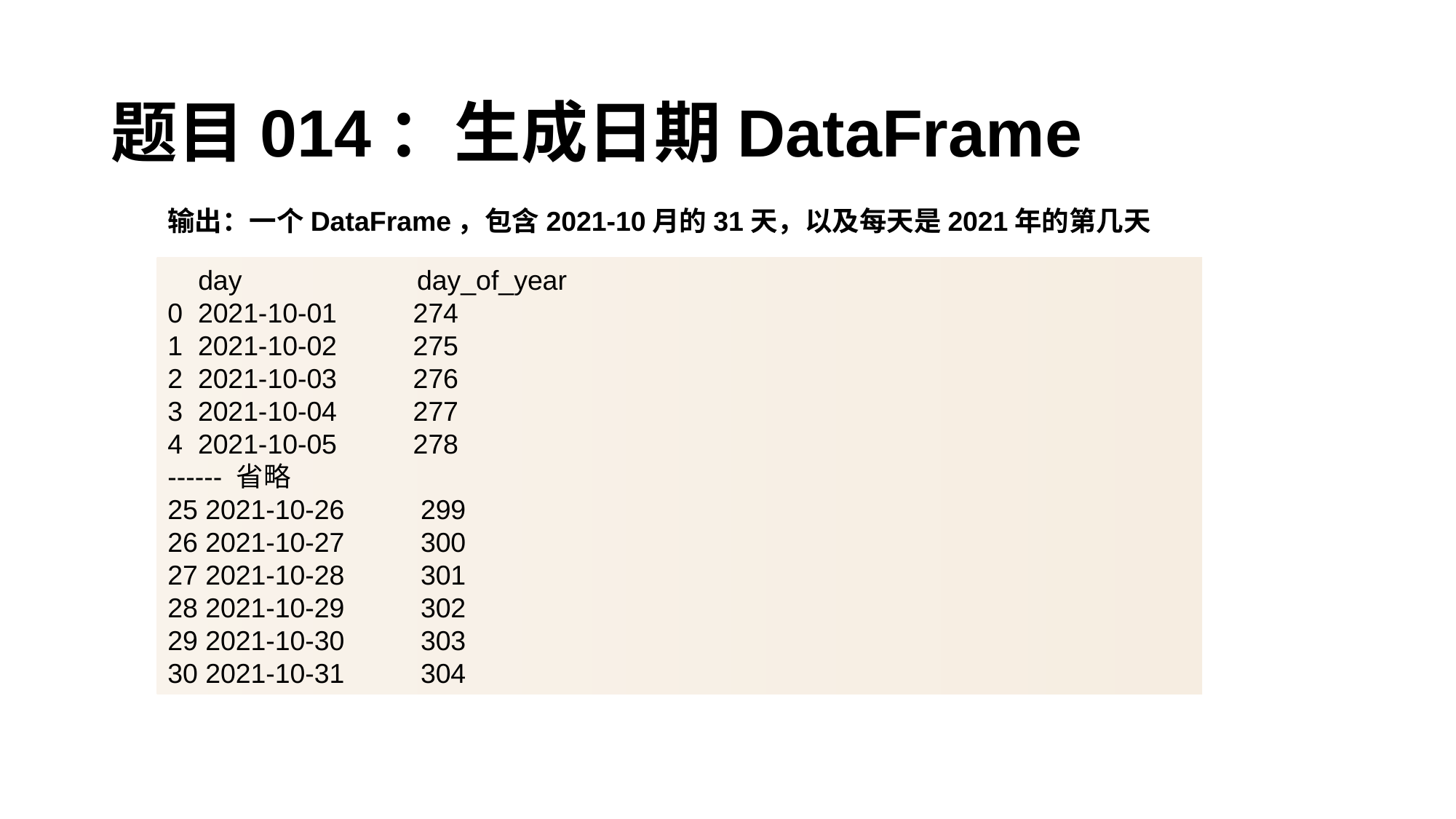

# 题目014：生成日期DataFrame
输出：一个DataFrame，包含2021-10月的31天，以及每天是2021年的第几天
    day                       day_of_year
0  2021-10-01          274
1  2021-10-02          275
2  2021-10-03          276
3  2021-10-04          277
4  2021-10-05          278
------ 省略
25 2021-10-26          299
26 2021-10-27          300
27 2021-10-28          301
28 2021-10-29          302
29 2021-10-30          303
30 2021-10-31          304